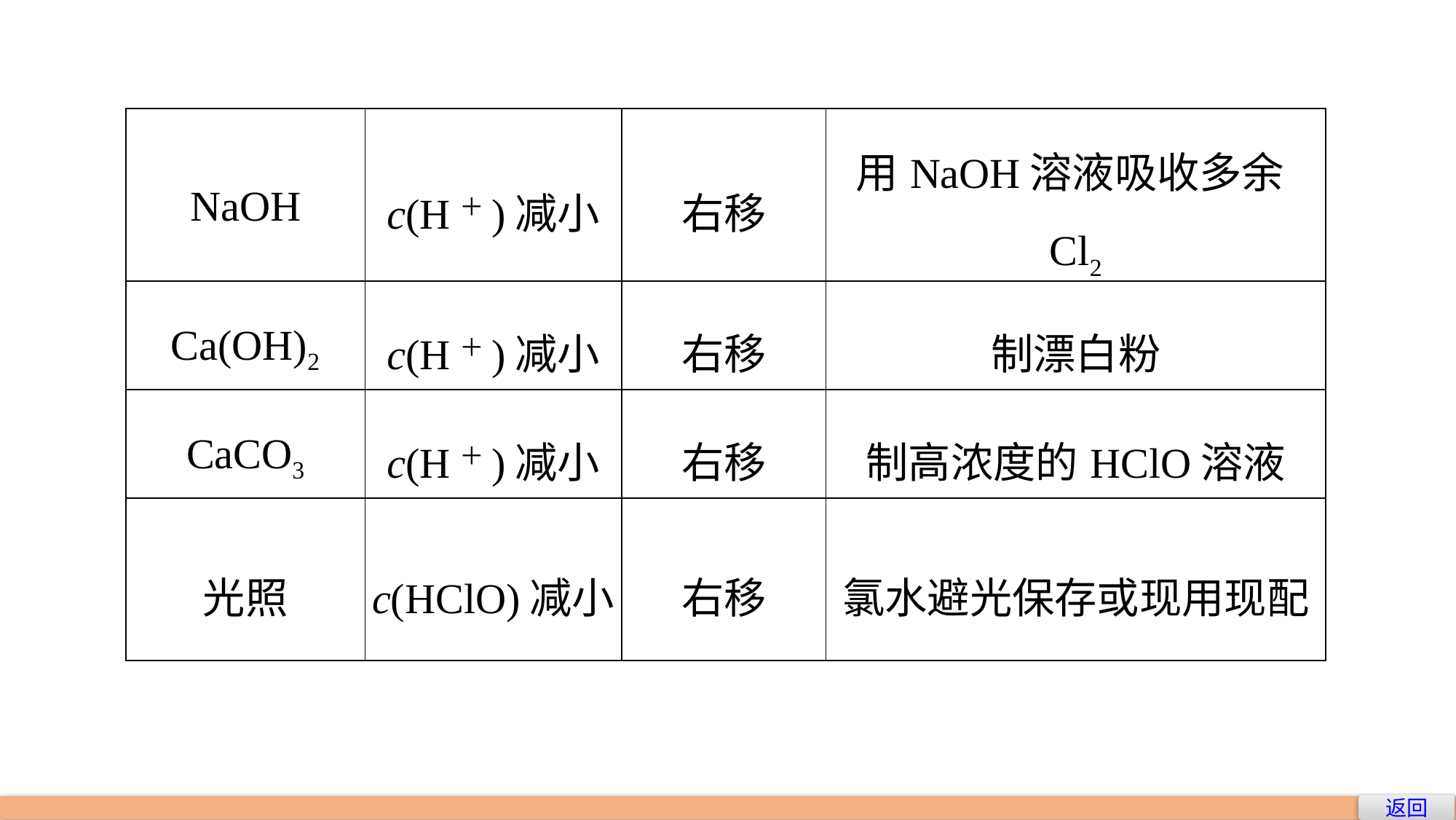

| NaOH | c(H＋)减小 | 右移 | 用NaOH溶液吸收多余Cl2 |
| --- | --- | --- | --- |
| Ca(OH)2 | c(H＋)减小 | 右移 | 制漂白粉 |
| CaCO3 | c(H＋)减小 | 右移 | 制高浓度的HClO溶液 |
| 光照 | c(HClO)减小 | 右移 | 氯水避光保存或现用现配 |
返回